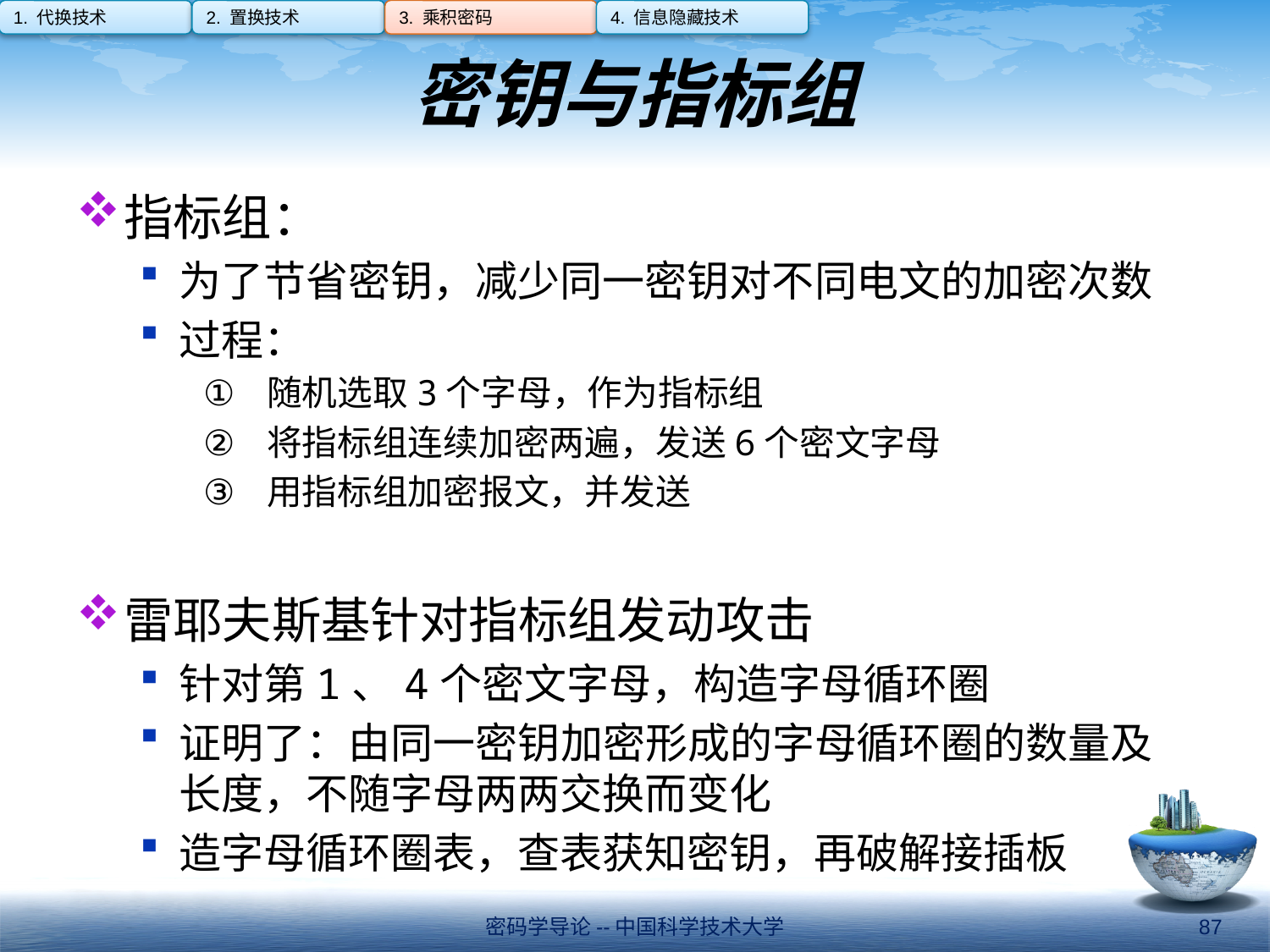

1. 代换技术
2. 置换技术
3. 乘积密码
4. 信息隐藏技术
# 密钥与指标组
指标组：
为了节省密钥，减少同一密钥对不同电文的加密次数
过程：
随机选取3个字母，作为指标组
将指标组连续加密两遍，发送6个密文字母
用指标组加密报文，并发送

雷耶夫斯基针对指标组发动攻击
针对第1、4个密文字母，构造字母循环圈
证明了：由同一密钥加密形成的字母循环圈的数量及长度，不随字母两两交换而变化
造字母循环圈表，查表获知密钥，再破解接插板
密码学导论--中国科学技术大学
87